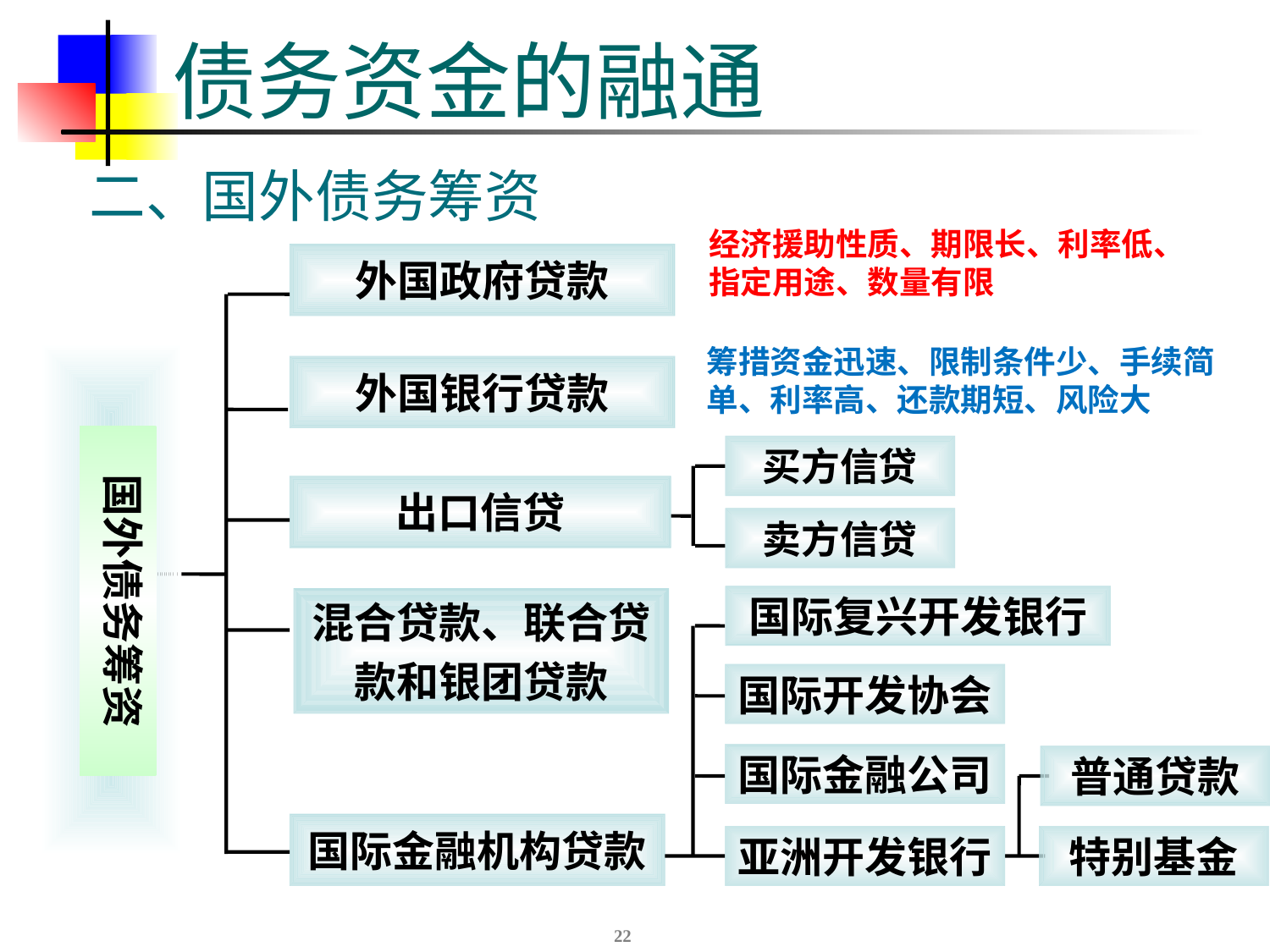

# 债务资金的融通
二、国外债务筹资
经济援助性质、期限长、利率低、指定用途、数量有限
外国政府贷款

筹措资金迅速、限制条件少、手续简单、利率高、还款期短、风险大

国外债务筹资
外国银行贷款
买方信贷

出口信贷
卖方信贷
国际复兴开发银行
混合贷款、联合贷
款和银团贷款

国际开发协会
国际金融公司
普通贷款

国际金融机构贷款
亚洲开发银行
特别基金
22